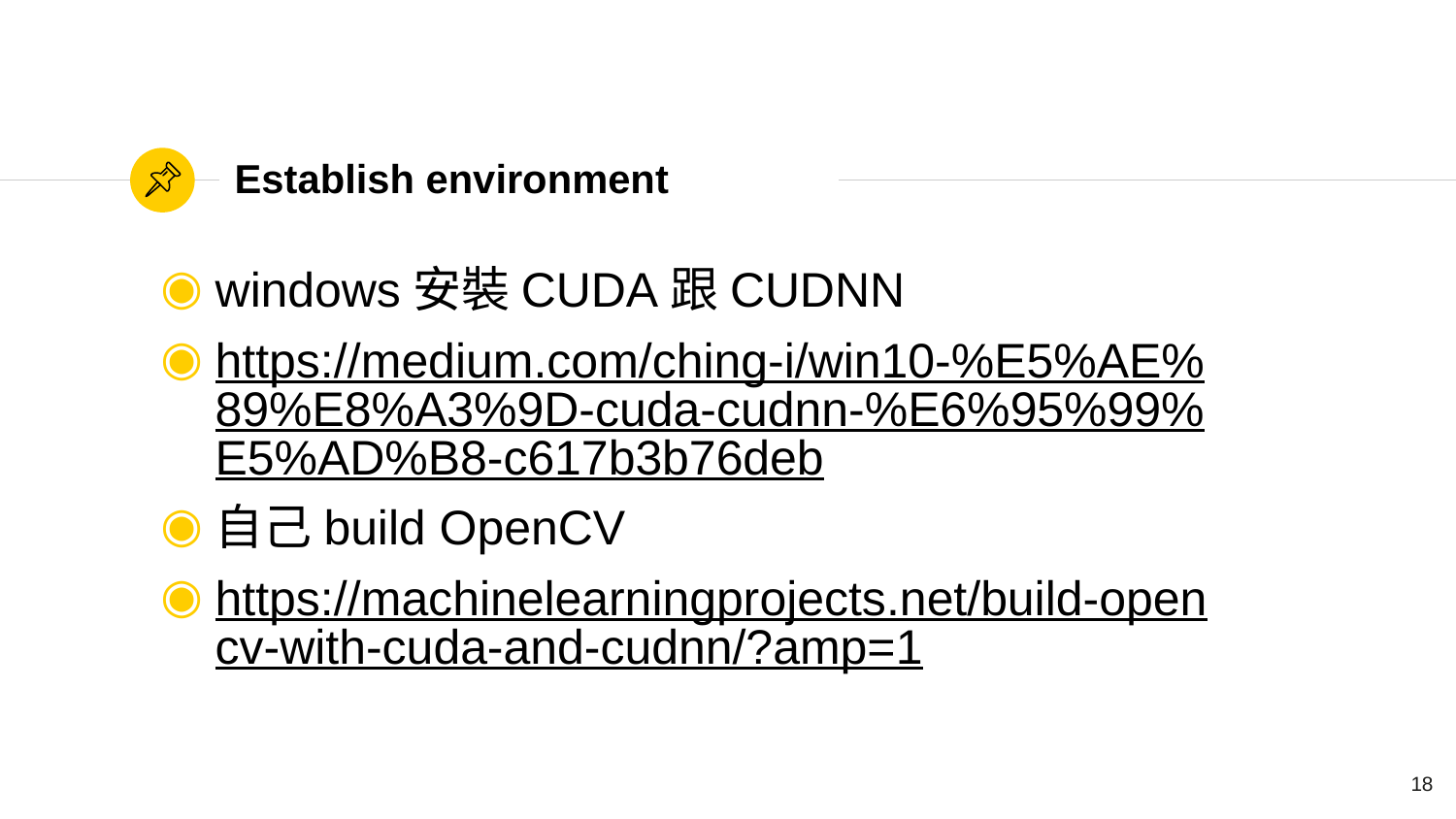

# Establish environment

windows安裝CUDA跟CUDNN
https://medium.com/ching-i/win10-%E5%AE%89%E8%A3%9D-cuda-cudnn-%E6%95%99%E5%AD%B8-c617b3b76deb
自己build OpenCV
https://machinelearningprojects.net/build-opencv-with-cuda-and-cudnn/?amp=1
18